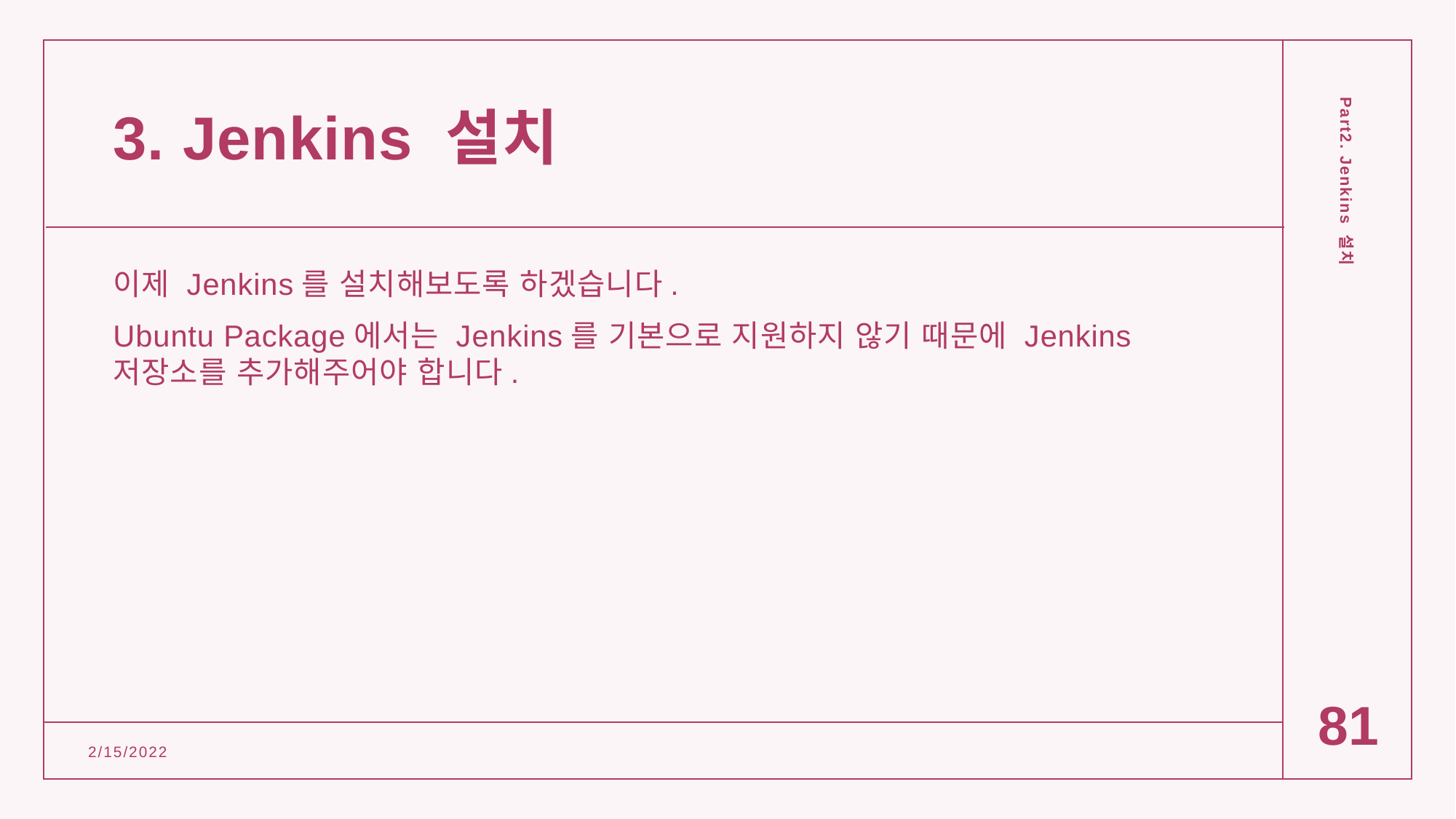

# 3. Jenkins 설치
이제 Jenkins를 설치해보도록 하겠습니다.
Ubuntu Package에서는 Jenkins를 기본으로 지원하지 않기 때문에 Jenkins 저장소를 추가해주어야 합니다.
Part2. Jenkins 설치
81
2/15/2022